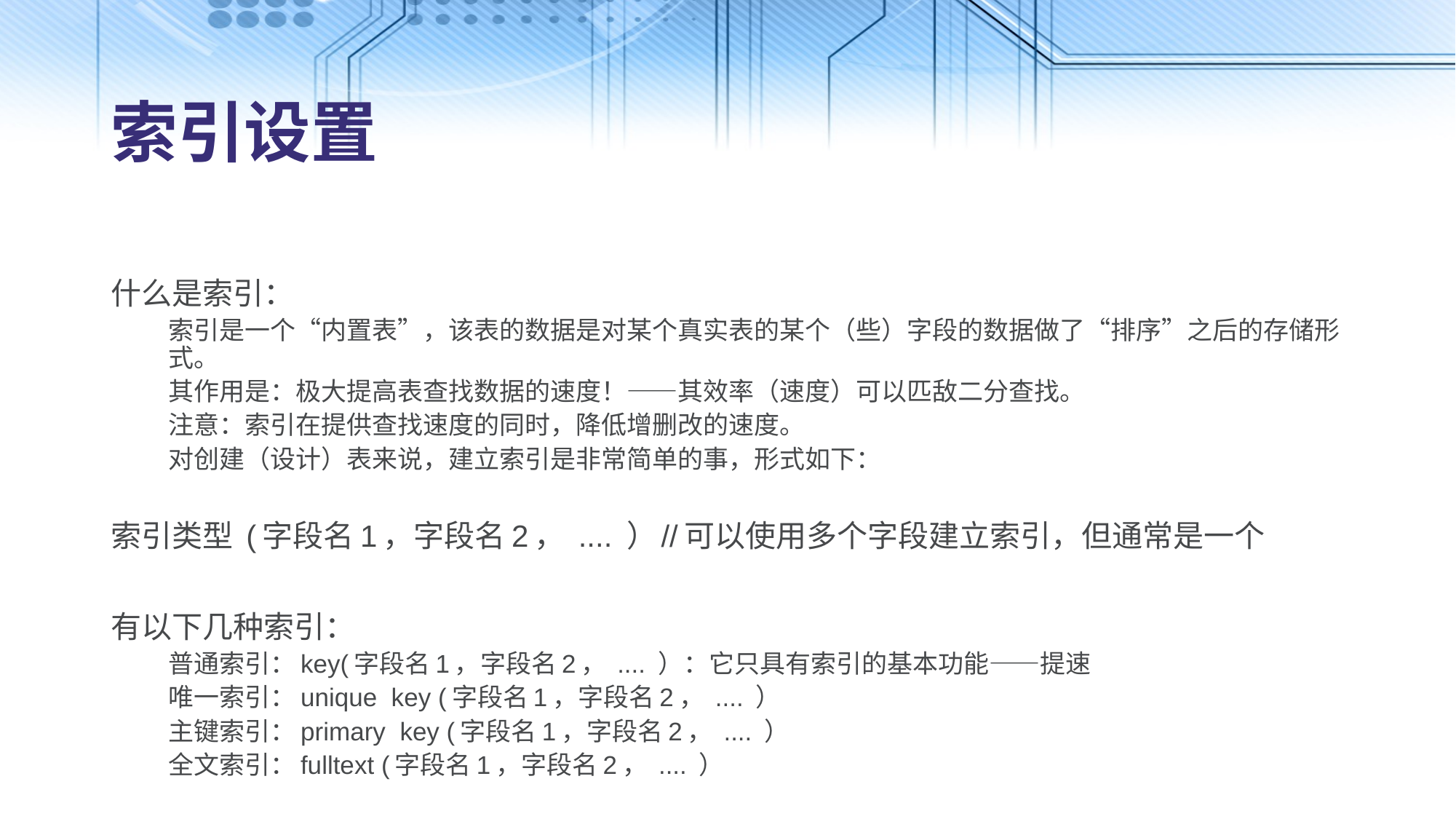

# 索引设置

什么是索引：
索引是一个“内置表”，该表的数据是对某个真实表的某个（些）字段的数据做了“排序”之后的存储形式。
其作用是：极大提高表查找数据的速度！——其效率（速度）可以匹敌二分查找。
注意：索引在提供查找速度的同时，降低增删改的速度。
对创建（设计）表来说，建立索引是非常简单的事，形式如下：

索引类型 (字段名1，字段名2， .... ）		//可以使用多个字段建立索引，但通常是一个

有以下几种索引：
普通索引：key(字段名1，字段名2， .... ）：它只具有索引的基本功能——提速
唯一索引：unique  key (字段名1，字段名2， .... ）
主键索引：primary  key (字段名1，字段名2， .... ）
全文索引：fulltext (字段名1，字段名2， .... ）